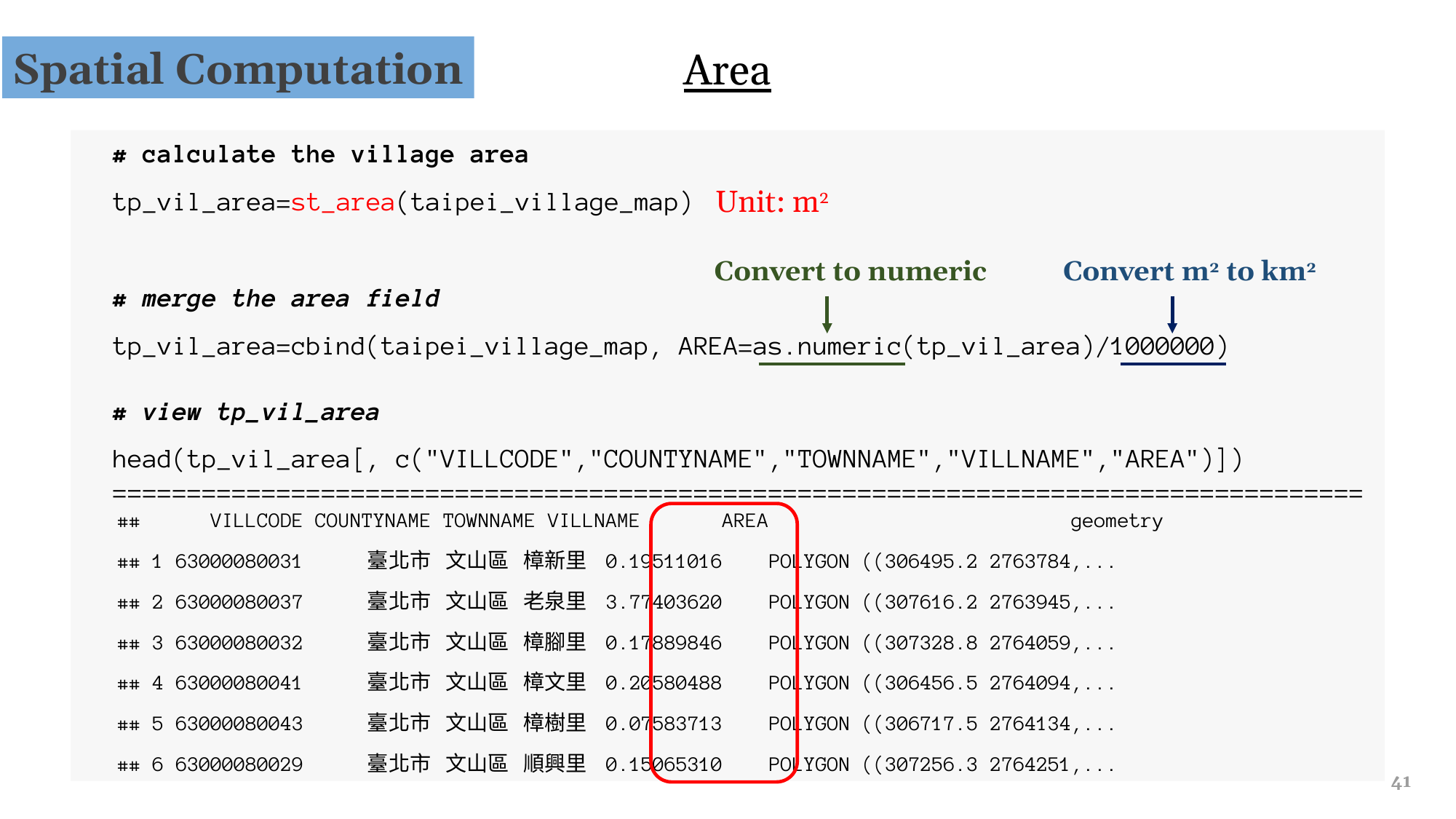

Spatial Computation
Area
# calculate the village area
tp_vil_area=st_area(taipei_village_map)

# merge the area field
tp_vil_area=cbind(taipei_village_map, AREA=as.numeric(tp_vil_area)/1000000)

# view tp_vil_area
head(tp_vil_area[, c("VILLCODE","COUNTYNAME","TOWNNAME","VILLNAME","AREA")])
====================================================================================
##      VILLCODE COUNTYNAME TOWNNAME VILLNAME       AREA                          geometry
## 1 63000080031     臺北市   文山區   樟新里   0.19511016    POLYGON ((306495.2 2763784,...
## 2 63000080037     臺北市   文山區   老泉里   3.77403620    POLYGON ((307616.2 2763945,...
## 3 63000080032     臺北市   文山區   樟腳里   0.17889846    POLYGON ((307328.8 2764059,...
## 4 63000080041     臺北市   文山區   樟文里   0.20580488    POLYGON ((306456.5 2764094,...
## 5 63000080043     臺北市   文山區   樟樹里   0.07583713    POLYGON ((306717.5 2764134,...
## 6 63000080029     臺北市   文山區   順興里   0.15065310    POLYGON ((307256.3 2764251,...
Unit: m2
Convert to numeric
Convert m2 to km2

41